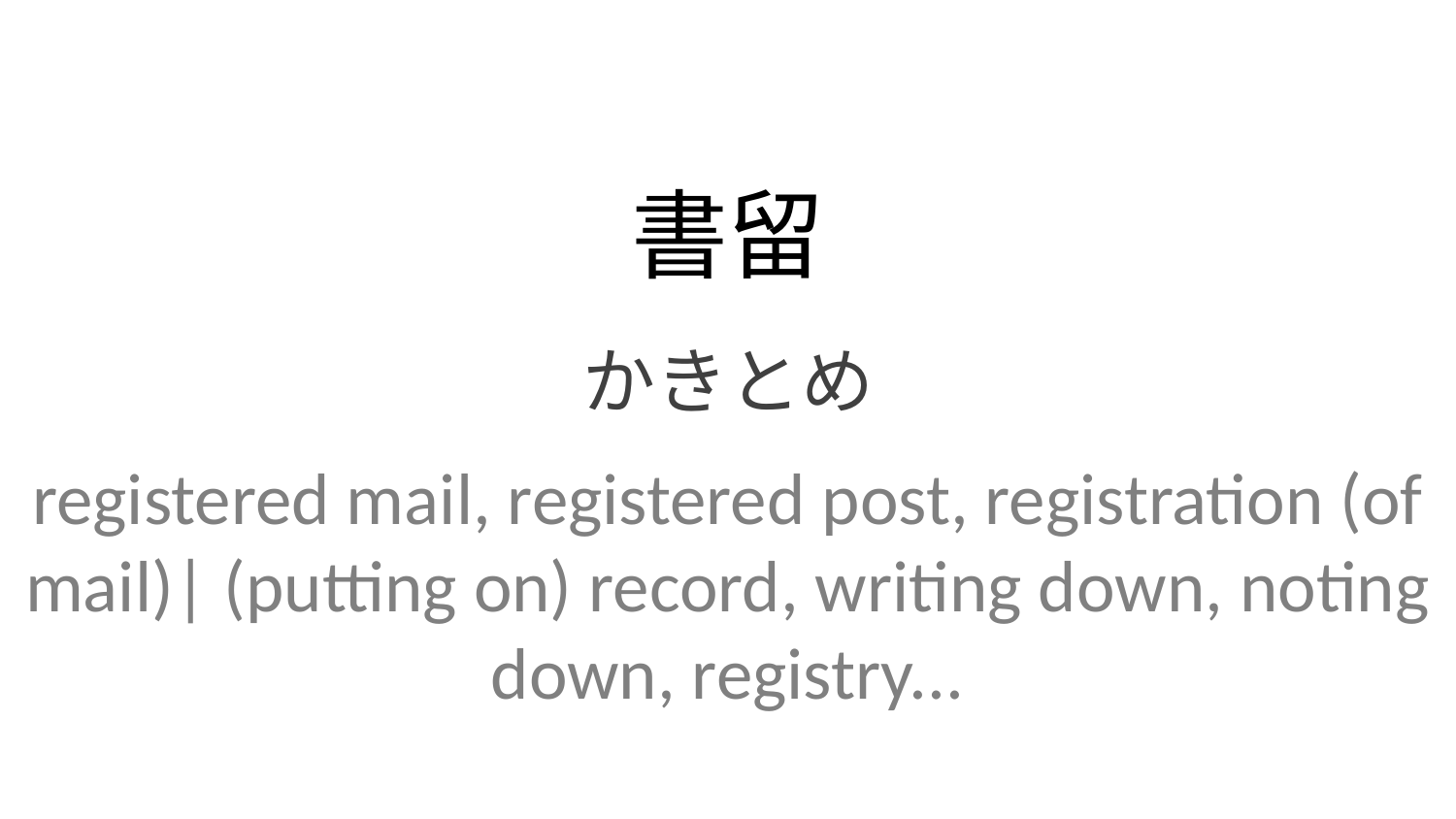

書留

かきとめ
registered mail, registered post, registration (of mail)| (putting on) record, writing down, noting down, registry...